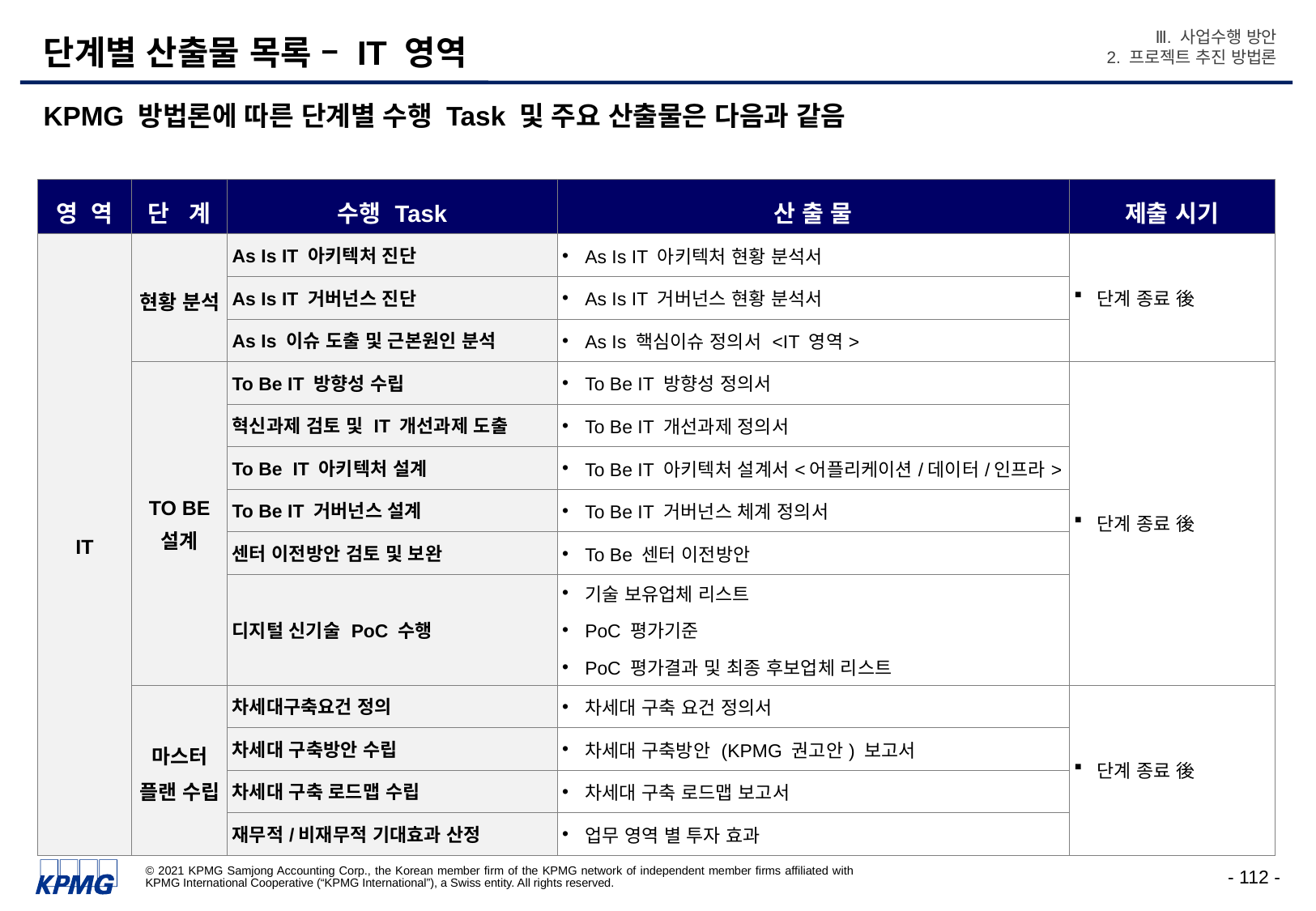

Ⅲ. 사업수행 방안
2. 프로젝트 추진 방법론
# 단계별 산출물 목록 – IT 영역
KPMG 방법론에 따른 단계별 수행 Task 및 주요 산출물은 다음과 같음
| 영 역 | 단 계 | 수행 Task | 산 출 물 | 제출 시기 |
| --- | --- | --- | --- | --- |
| IT | 현황 분석 | As Is IT 아키텍처 진단 | As Is IT 아키텍처 현황 분석서 | 단계 종료 後 |
|  |  | As Is IT 거버넌스 진단 | As Is IT 거버넌스 현황 분석서 |  |
|  |  | As Is 이슈 도출 및 근본원인 분석 | As Is 핵심이슈 정의서 <IT 영역> |  |
|  | TO BE 설계 | To Be IT 방향성 수립 | To Be IT 방향성 정의서 | 단계 종료 後 |
|  |  | 혁신과제 검토 및 IT 개선과제 도출 | To Be IT 개선과제 정의서 |  |
|  |  | To Be IT 아키텍처 설계 | To Be IT 아키텍처 설계서<어플리케이션/데이터/인프라> |  |
|  |  | To Be IT 거버넌스 설계 | To Be IT 거버넌스 체계 정의서 |  |
|  |  | 센터 이전방안 검토 및 보완 | To Be 센터 이전방안 |  |
|  |  | 디지털 신기술 PoC 수행 | 기술 보유업체 리스트 PoC 평가기준 PoC 평가결과 및 최종 후보업체 리스트 |  |
|  | 마스터 플랜 수립 | 차세대구축요건 정의 | 차세대 구축 요건 정의서 | 단계 종료 後 |
|  |  | 차세대 구축방안 수립 | 차세대 구축방안 (KPMG 권고안) 보고서 |  |
|  |  | 차세대 구축 로드맵 수립 | 차세대 구축 로드맵 보고서 |  |
|  |  | 재무적/비재무적 기대효과 산정 | 업무 영역 별 투자 효과 |  |